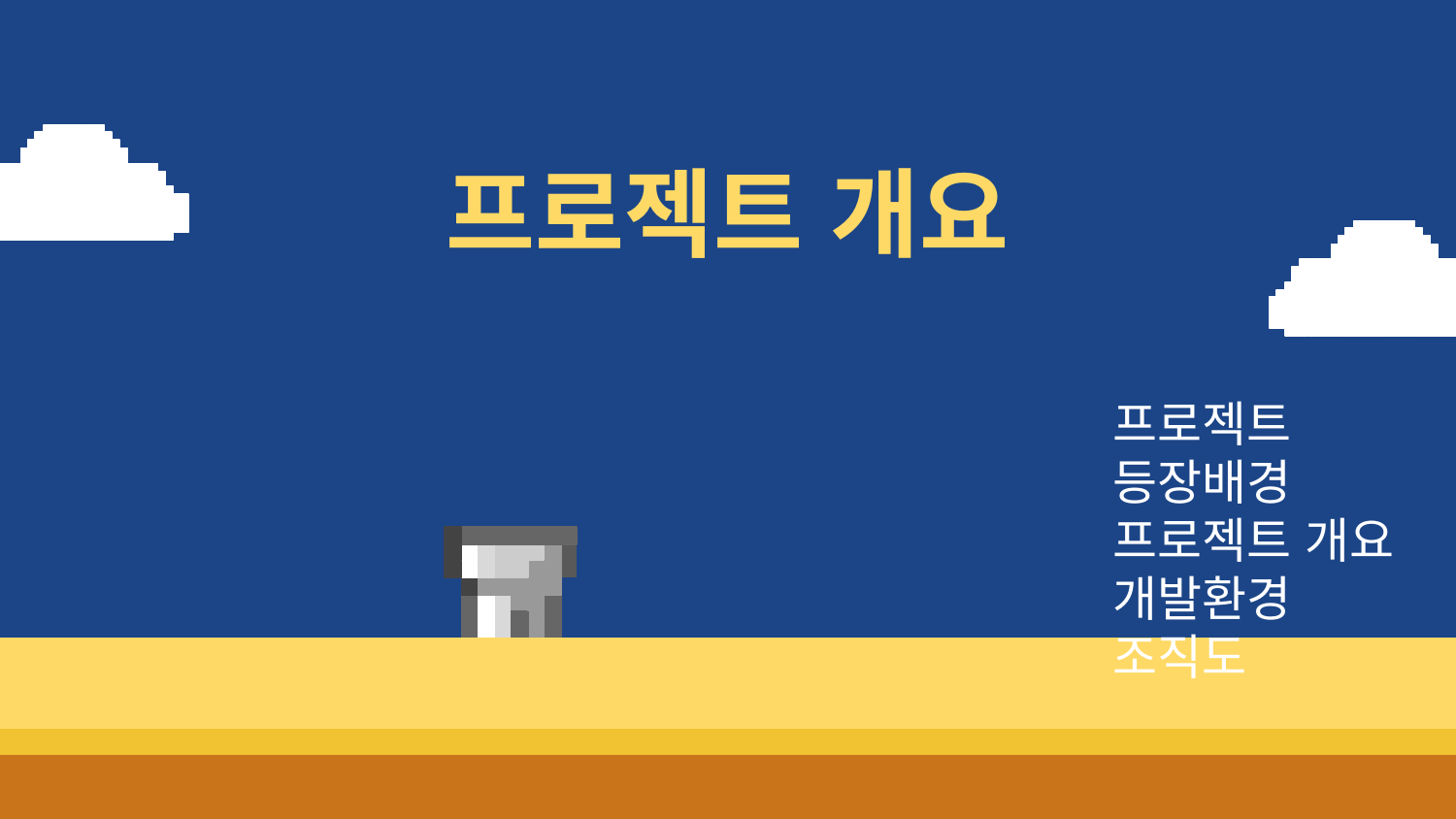

프로젝트 개요
프로젝트 등장배경
프로젝트 개요
개발환경
조직도